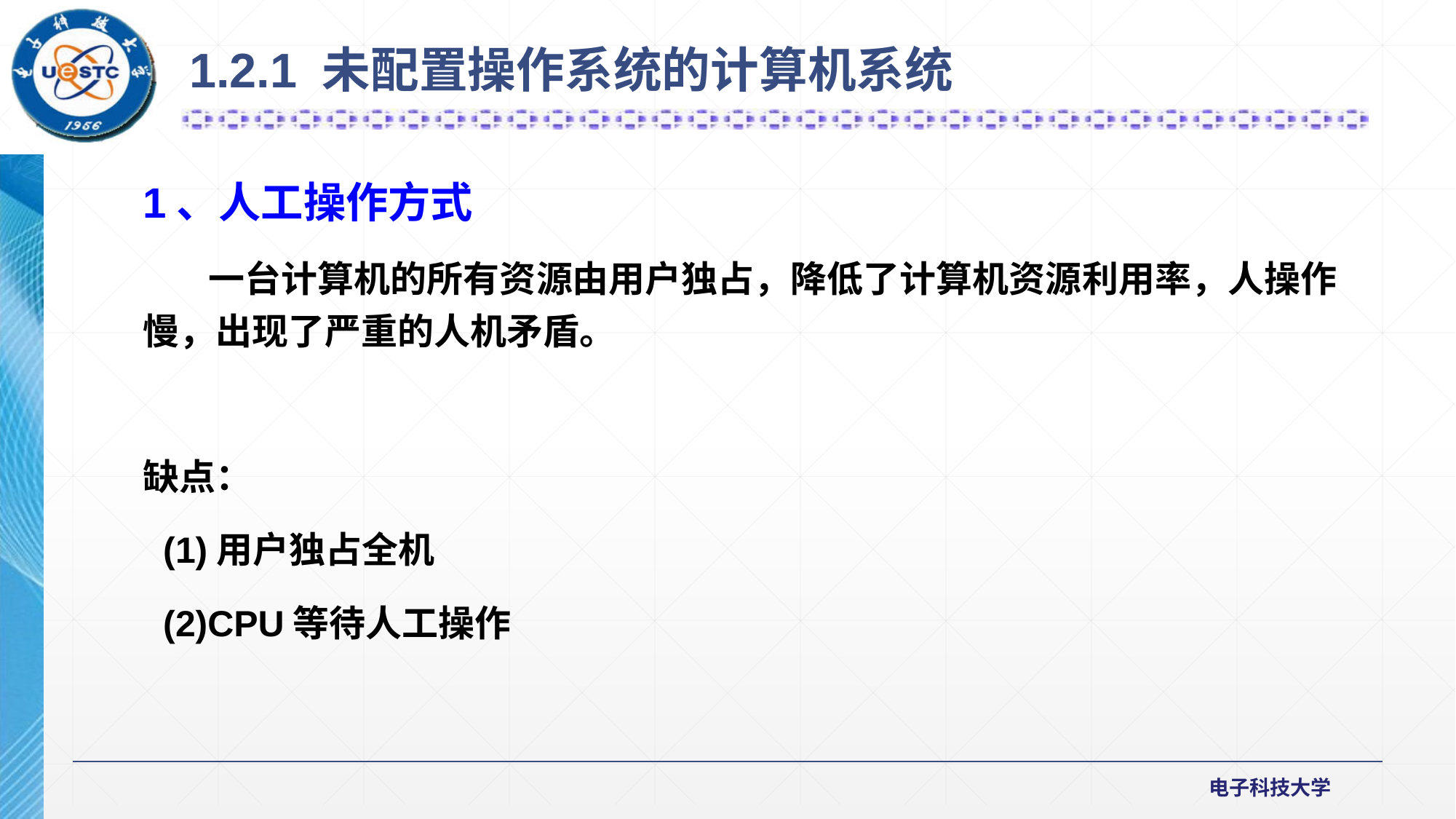

1.2.1 未配置操作系统的计算机系统
1、人工操作方式
       一台计算机的所有资源由用户独占，降低了计算机资源利用率，人操作慢，出现了严重的人机矛盾。

缺点：
  (1)用户独占全机
  (2)CPU等待人工操作